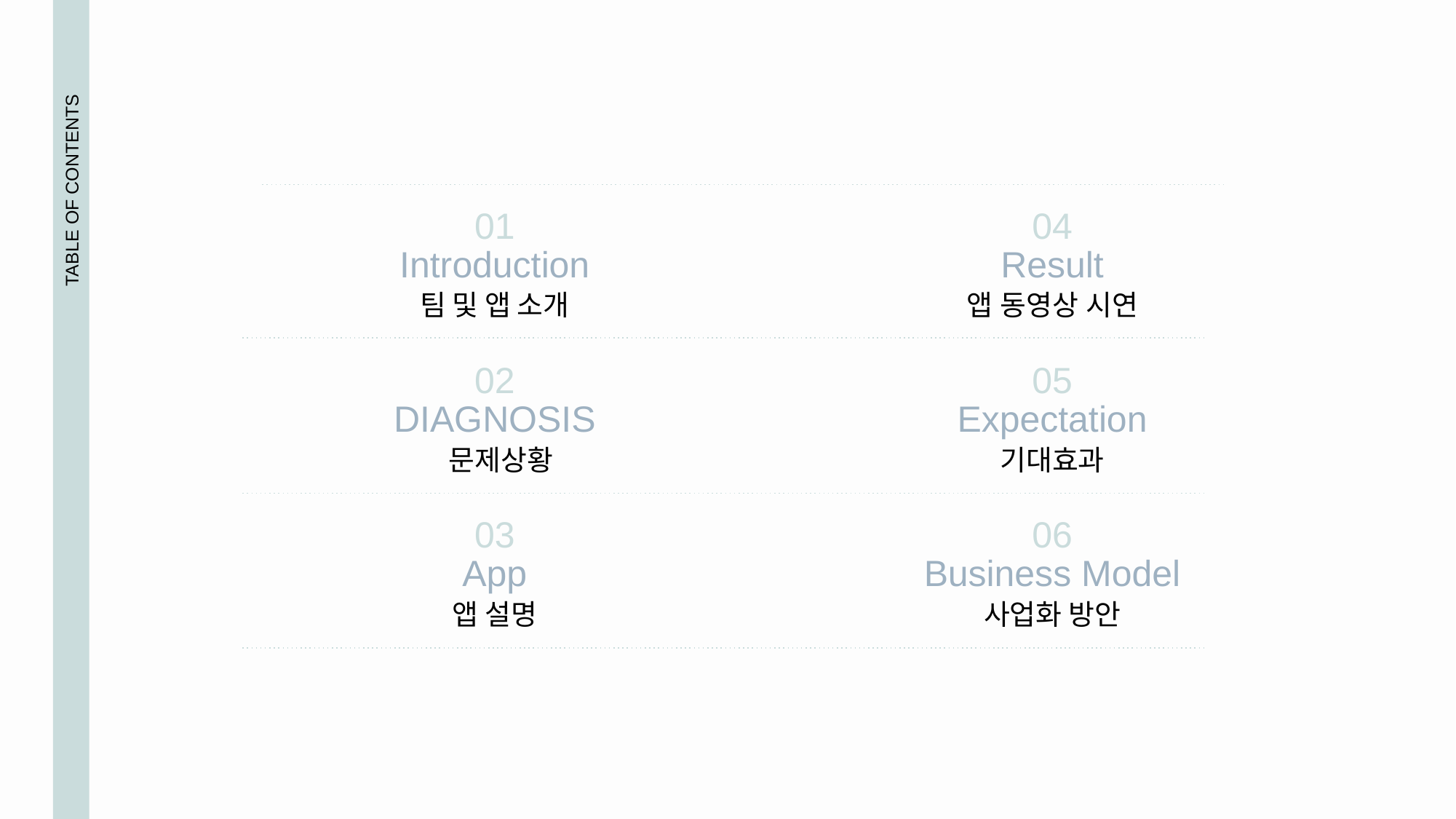

01
04
# Introduction
Result
팀 및 앱 소개
앱 동영상 시연
02
05
DIAGNOSIS
Expectation
TABLE OF CONTENTS
문제상황
기대효과
03
06
App
Business Model
앱 설명
사업화 방안